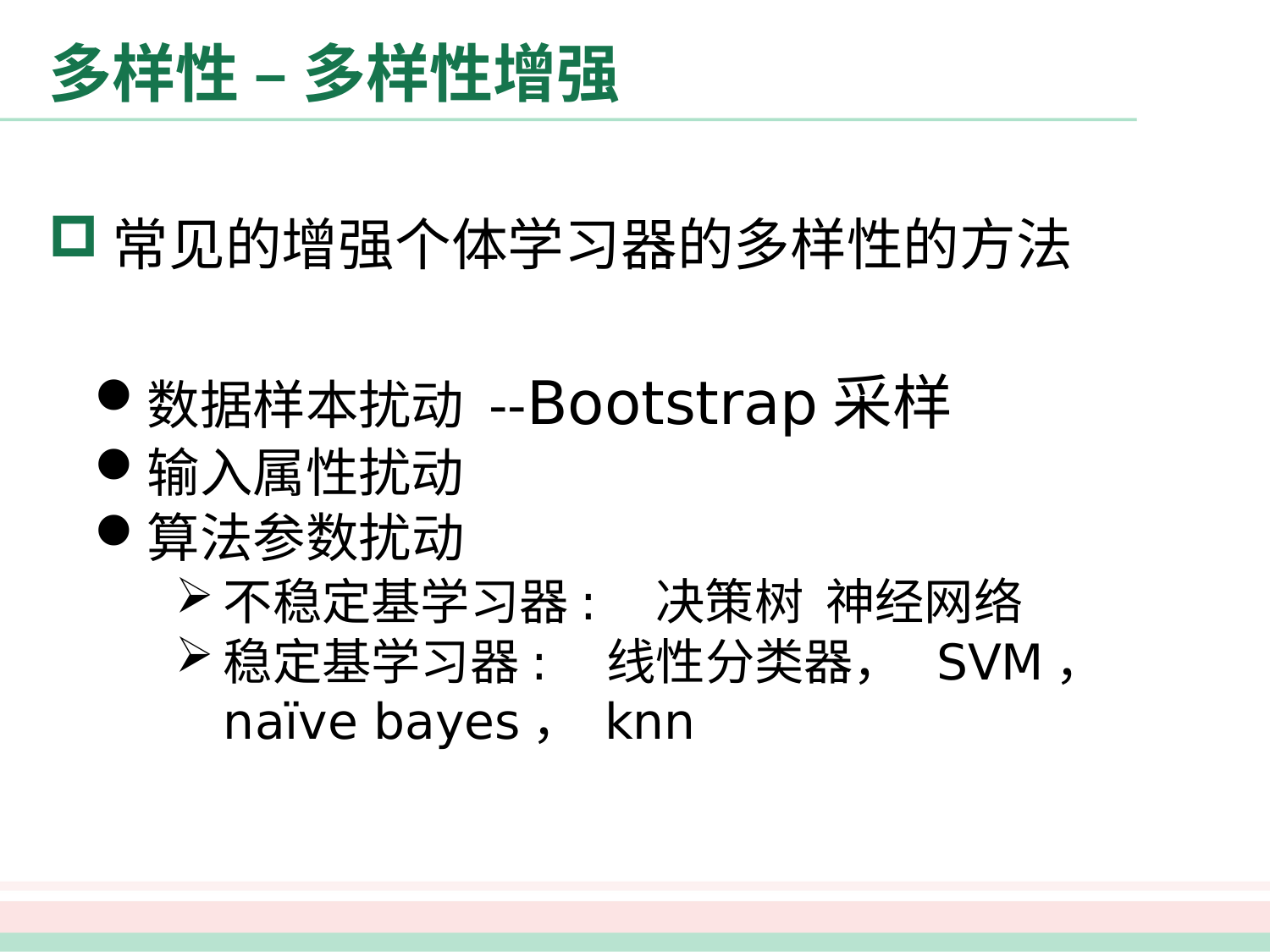

# 多样性 – 多样性增强
常见的增强个体学习器的多样性的方法

数据样本扰动 --Bootstrap采样
输入属性扰动
算法参数扰动
不稳定基学习器:   决策树  神经网络
稳定基学习器:   线性分类器，  SVM， naïve bayes， knn